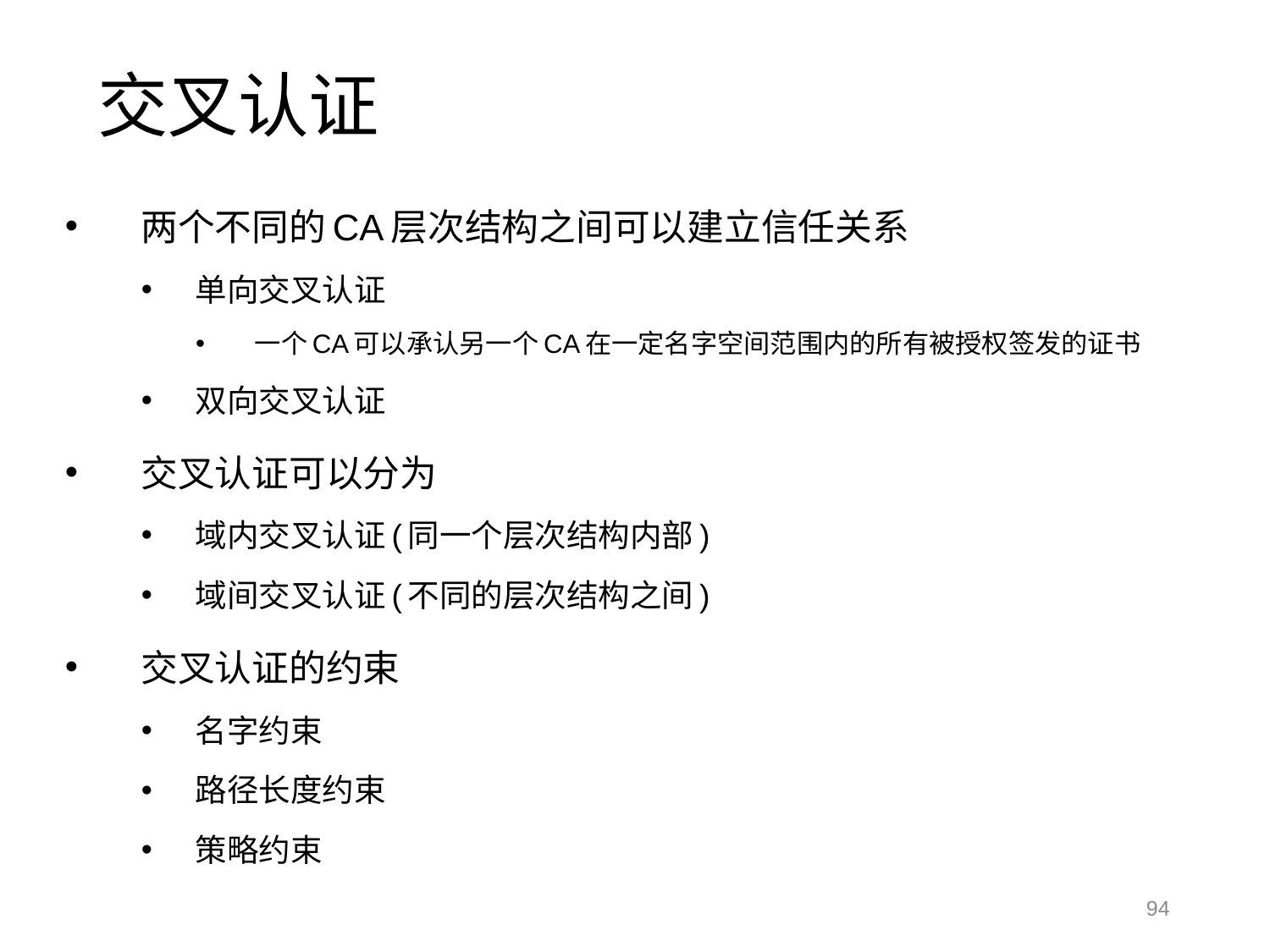

# 交叉认证
两个不同的CA层次结构之间可以建立信任关系
单向交叉认证
一个CA可以承认另一个CA在一定名字空间范围内的所有被授权签发的证书
双向交叉认证
交叉认证可以分为
域内交叉认证(同一个层次结构内部)
域间交叉认证(不同的层次结构之间)
交叉认证的约束
名字约束
路径长度约束
策略约束
94